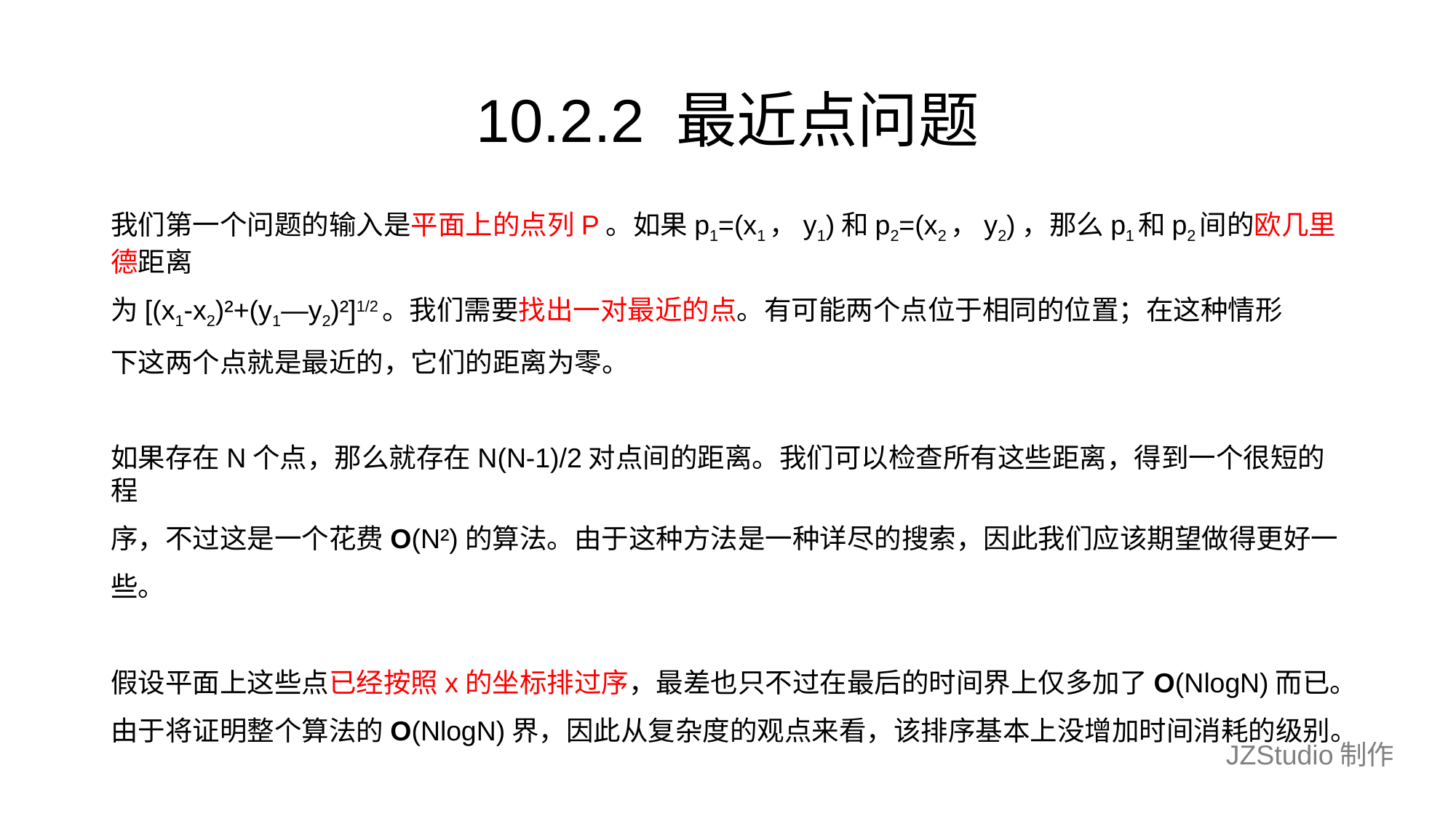

# 10.2.2 最近点问题
我们第一个问题的输入是平面上的点列P。如果p1=(x1，y1)和p2=(x2，y2)，那么p1和p2间的欧几里德距离
为[(x1-x2)²+(y1―y2)²]1/2。我们需要找出一对最近的点。有可能两个点位于相同的位置；在这种情形
下这两个点就是最近的，它们的距离为零。

如果存在N个点，那么就存在N(N-1)/2对点间的距离。我们可以检查所有这些距离，得到一个很短的程
序，不过这是一个花费O(N²)的算法。由于这种方法是一种详尽的搜索，因此我们应该期望做得更好一
些。

假设平面上这些点已经按照x的坐标排过序，最差也只不过在最后的时间界上仅多加了O(NlogN)而已。
由于将证明整个算法的O(NlogN)界，因此从复杂度的观点来看，该排序基本上没增加时间消耗的级别。